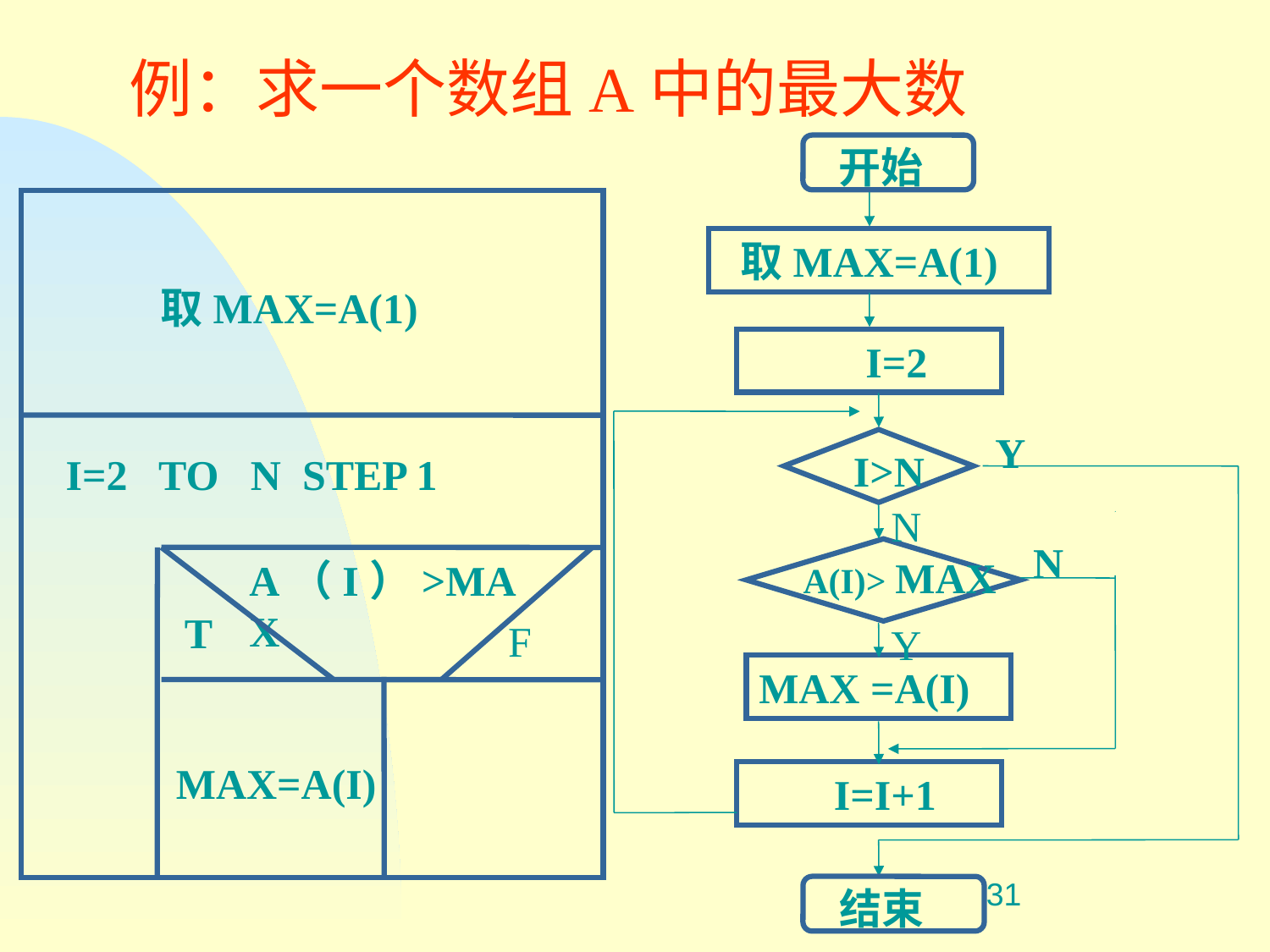

例：求一个数组A中的最大数

开始

 取MAX=A(1)

           I=2

Y

I>N

N

N

A(I)> MAX

Y

MAX =A(I)

        I=I+1

结束

取MAX=A(1)

 I=2   TO   N  STEP 1

A（I）>MAX

T
F

MAX=A(I)

31